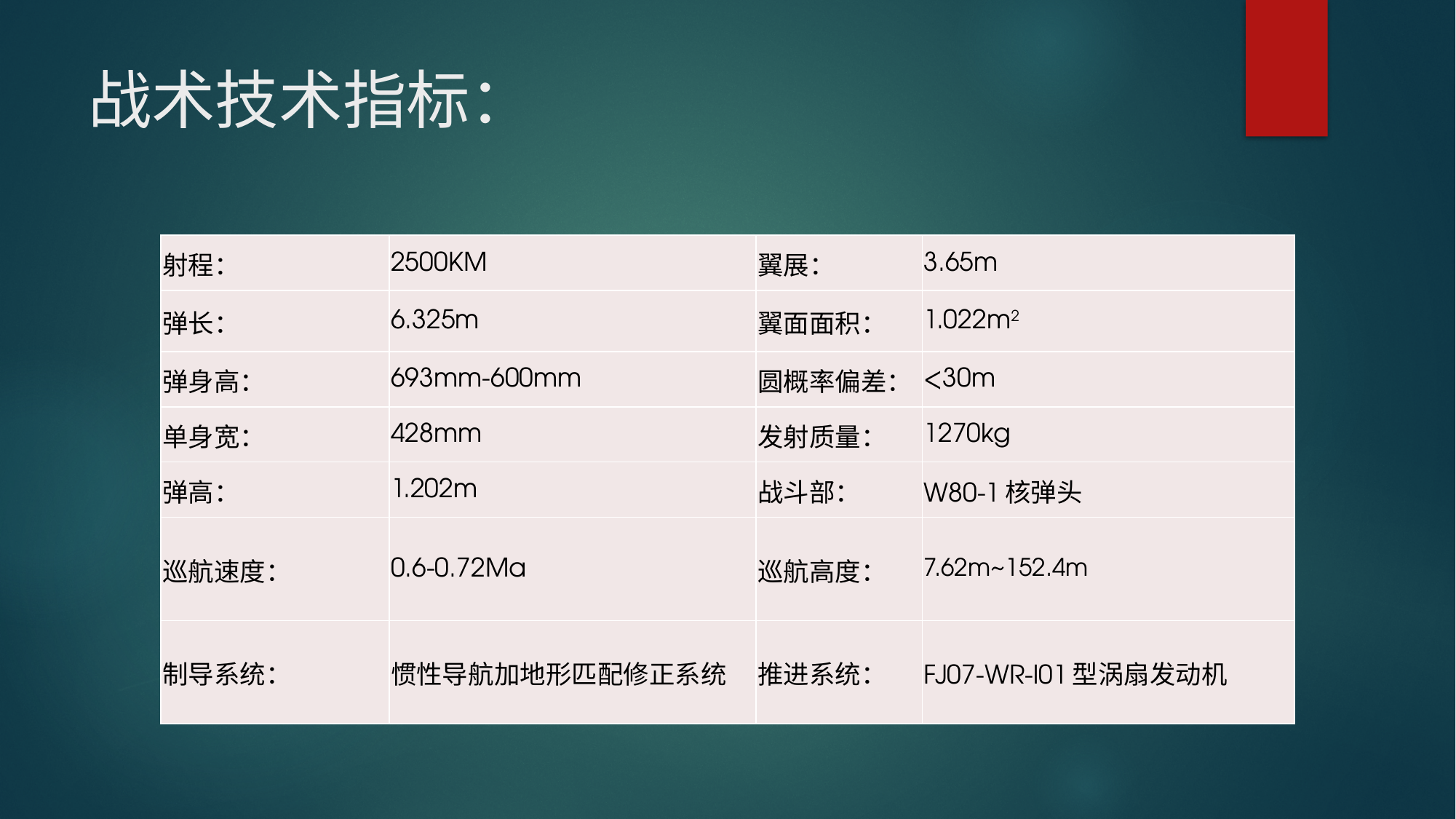

# 战术技术指标：
| 射程： | 2500KM | 翼展： | 3.65m |
| --- | --- | --- | --- |
| 弹长： | 6.325m | 翼面面积： | 1.022m2 |
| 弹身高： | 693mm-600mm | 圆概率偏差： | <30m |
| 单身宽： | 428mm | 发射质量： | 1270kg |
| 弹高： | 1.202m | 战斗部： | W80-1核弹头 |
| 巡航速度： | 0.6-0.72Ma | 巡航高度： | 7.62m~152.4m |
| 制导系统： | 惯性导航加地形匹配修正系统 | 推进系统： | FJ07-WR-l01型涡扇发动机 |